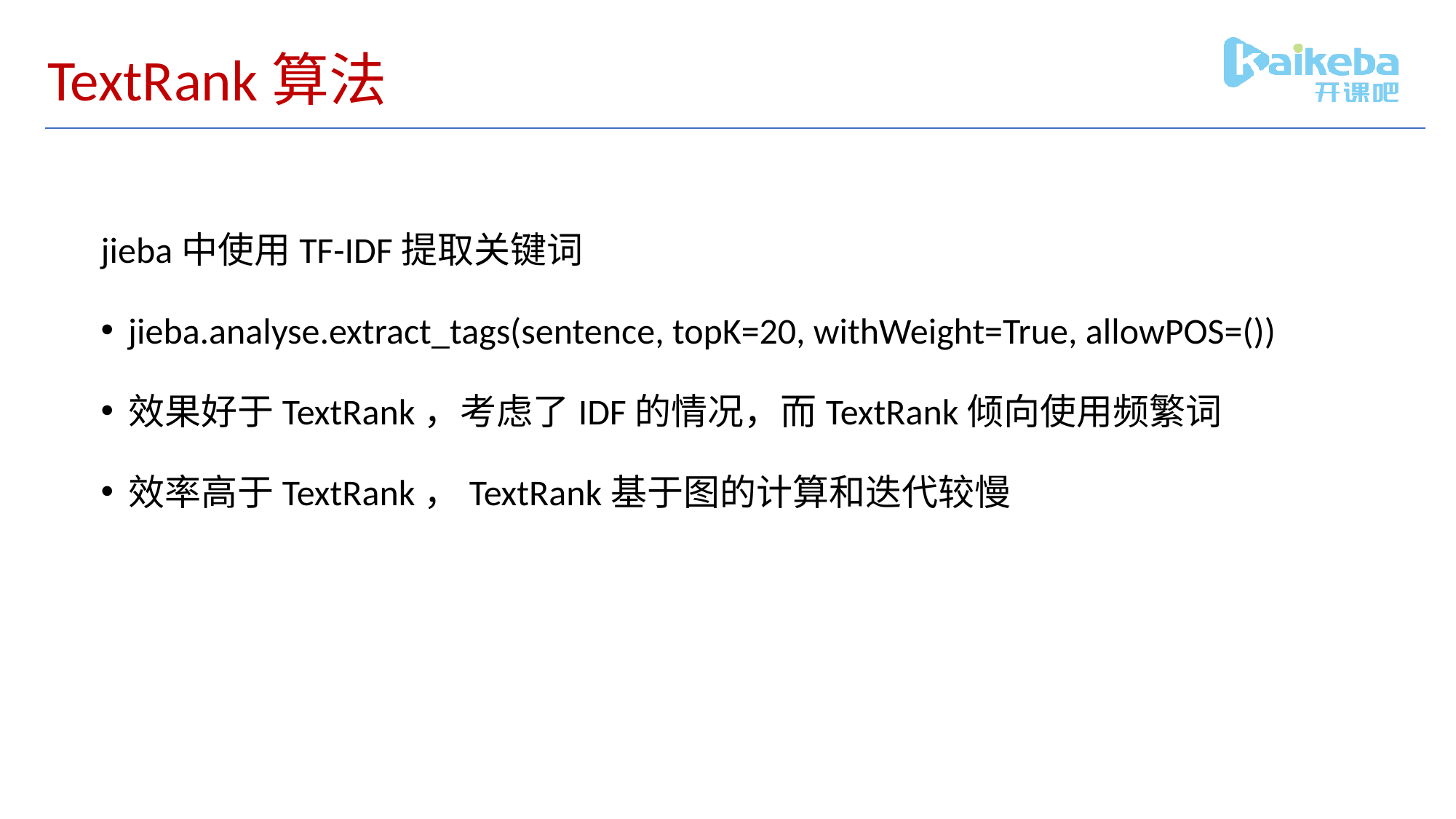

# TextRank算法
jieba中使用TF-IDF提取关键词
jieba.analyse.extract_tags(sentence, topK=20, withWeight=True, allowPOS=())
效果好于TextRank，考虑了IDF的情况，而TextRank倾向使用频繁词
效率高于TextRank，TextRank基于图的计算和迭代较慢